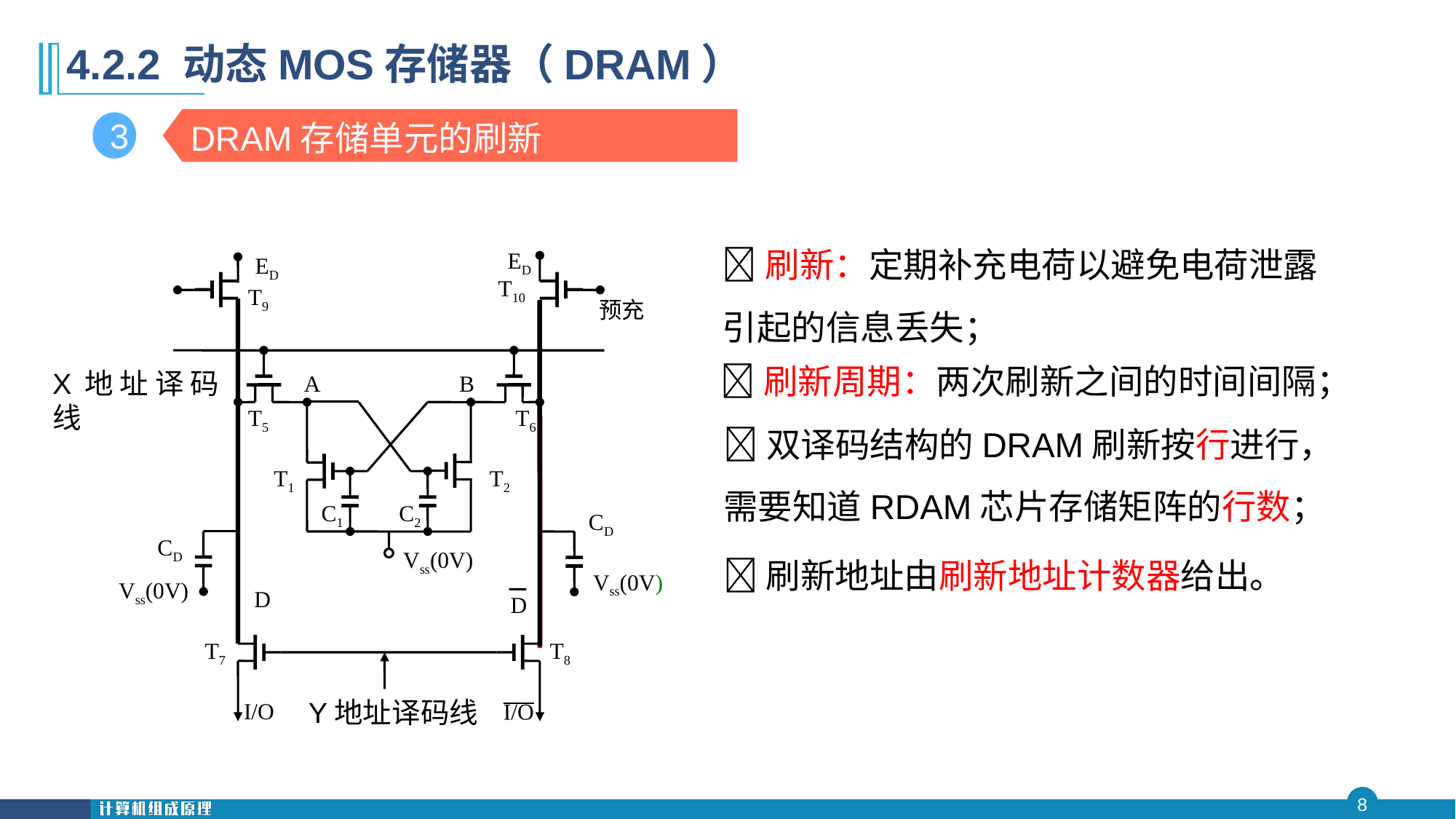

第四 章
# 4.2.2 动态MOS存储器（DRAM）

DRAM存储单元的刷新
3
•刷新：定期补充电荷以避免电荷泄露引起的信息丢失；

ED
ED

T10
T9

预充

•刷新周期：两次刷新之间的时间间隔；

X地址译码线
A
B
•双译码结构的DRAM刷新按行进行，需要知道RDAM芯片存储矩阵的行数；

T5

T6

T1
T2

C1

C2

CD
•刷新地址由刷新地址计数器给出。

CD

Vss(0V)

Vss(0V)
Vss(0V)
D
D

T7

T8

Y地址译码线
I/O
O/I